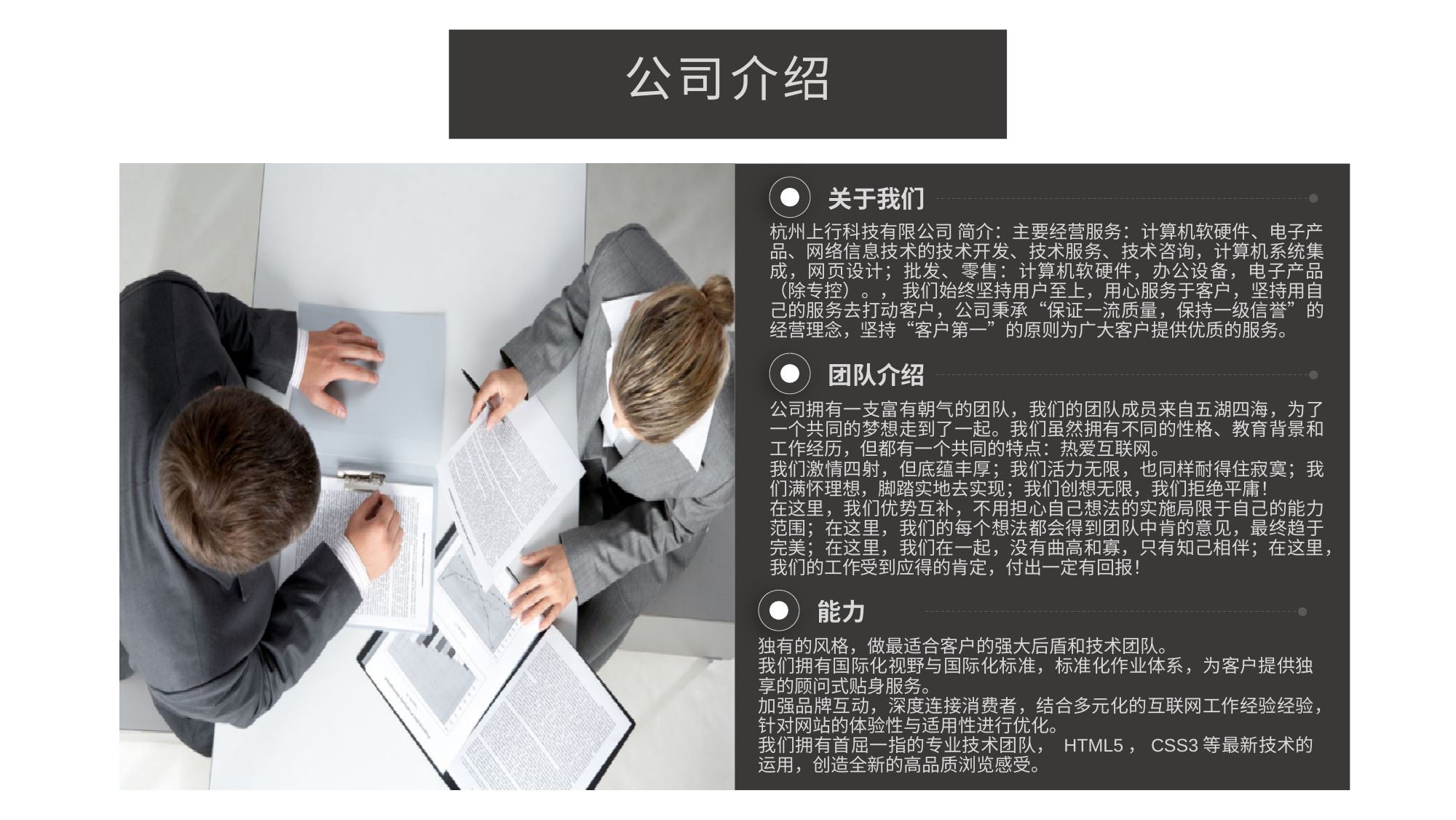

公司介绍

关于我们
杭州上行科技有限公司 简介：主要经营服务：计算机软硬件、电子产品、网络信息技术的技术开发、技术服务、技术咨询，计算机系统集成，网页设计；批发、零售：计算机软硬件，办公设备，电子产品（除专控）。， 我们始终坚持用户至上，用心服务于客户，坚持用自己的服务去打动客户，公司秉承“保证一流质量，保持一级信誉”的经营理念，坚持“客户第一”的原则为广大客户提供优质的服务。

团队介绍
公司拥有一支富有朝气的团队，我们的团队成员来自五湖四海，为了一个共同的梦想走到了一起。我们虽然拥有不同的性格、教育背景和工作经历，但都有一个共同的特点：热爱互联网。
我们激情四射，但底蕴丰厚；我们活力无限，也同样耐得住寂寞；我们满怀理想，脚踏实地去实现；我们创想无限，我们拒绝平庸！
在这里，我们优势互补，不用担心自己想法的实施局限于自己的能力范围；在这里，我们的每个想法都会得到团队中肯的意见，最终趋于完美；在这里，我们在一起，没有曲高和寡，只有知己相伴；在这里，我们的工作受到应得的肯定，付出一定有回报！

能力
独有的风格，做最适合客户的强大后盾和技术团队。
我们拥有国际化视野与国际化标准，标准化作业体系，为客户提供独享的顾问式贴身服务。
加强品牌互动，深度连接消费者，结合多元化的互联网工作经验经验，针对网站的体验性与适用性进行优化。
我们拥有首屈一指的专业技术团队， HTML5，CSS3等最新技术的运用，创造全新的高品质浏览感受。